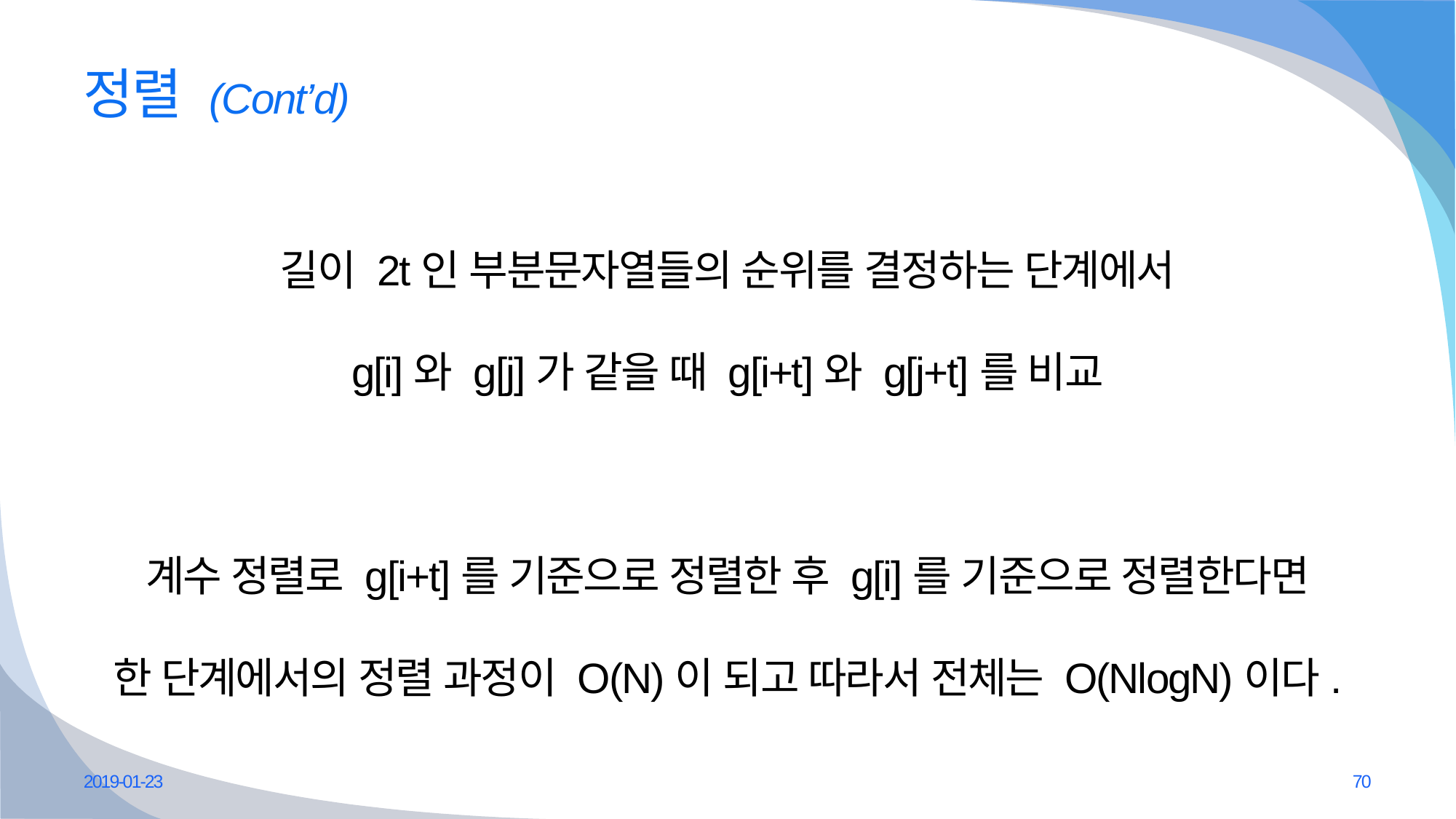

# 정렬 (Cont’d)

길이 2t인 부분문자열들의 순위를 결정하는 단계에서
g[i]와 g[j]가 같을 때 g[i+t]와 g[j+t]를 비교

계수 정렬로 g[i+t]를 기준으로 정렬한 후 g[i]를 기준으로 정렬한다면
한 단계에서의 정렬 과정이 O(N)이 되고 따라서 전체는 O(NlogN)이다.
2019-01-23
70